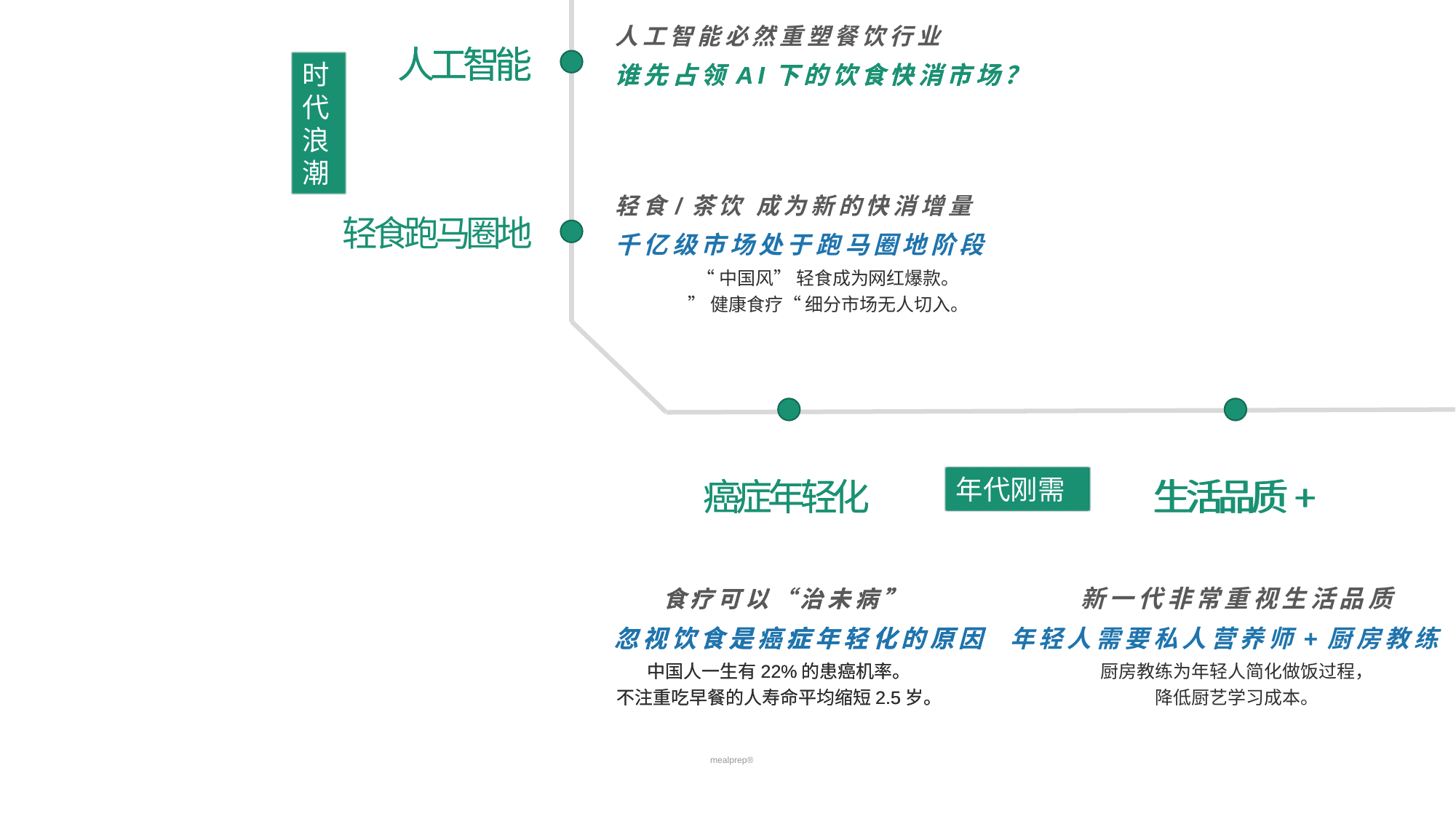

人工智能必然重塑餐饮行业
人工智能
谁先占领AI下的饮食快消市场？
人工智能

谁先占领AI下的饮食快消市场？
时代浪潮
轻食/茶饮 成为新的快消增量
轻食跑马圈地
千亿级市场处于跑马圈地阶段
“中国风” 轻食成为网红爆款。
”健康食疗“ 细分市场无人切入。

癌症年轻化
癌症年轻化
生活品质+
生活品质+
年代刚需
年代刚需
食疗可以“治未病”
食疗可以“治未病”
新一代非常重视生活品质
忽视饮食是癌症年轻化的原因
忽视饮食是癌症年轻化的原因
年轻人需要私人营养师+厨房教练
中国人一生有22%的患癌机率。
不注重吃早餐的人寿命平均缩短2.5岁。

中国人一生有22%的患癌机率。
不注重吃早餐的人寿命平均缩短2.5岁。

厨房教练为年轻人简化做饭过程，
降低厨艺学习成本。
mealprep®